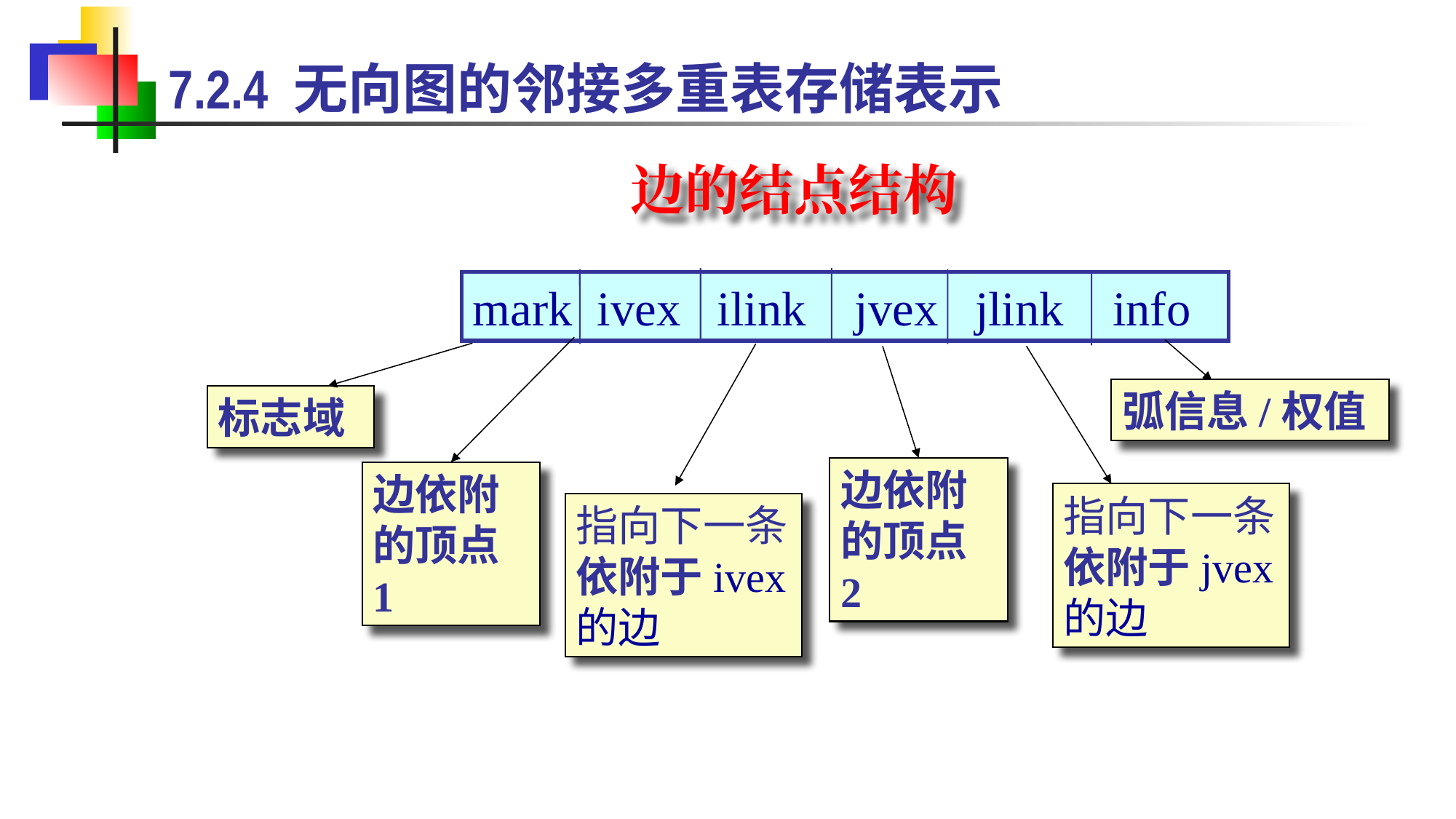

7.2.4 无向图的邻接多重表存储表示
边的结点结构

mark  ivex   ilink    jvex   jlink    info

弧信息/权值
标志域
边依附的顶点2
边依附的顶点1
指向下一条依附于jvex的边
指向下一条依附于ivex的边